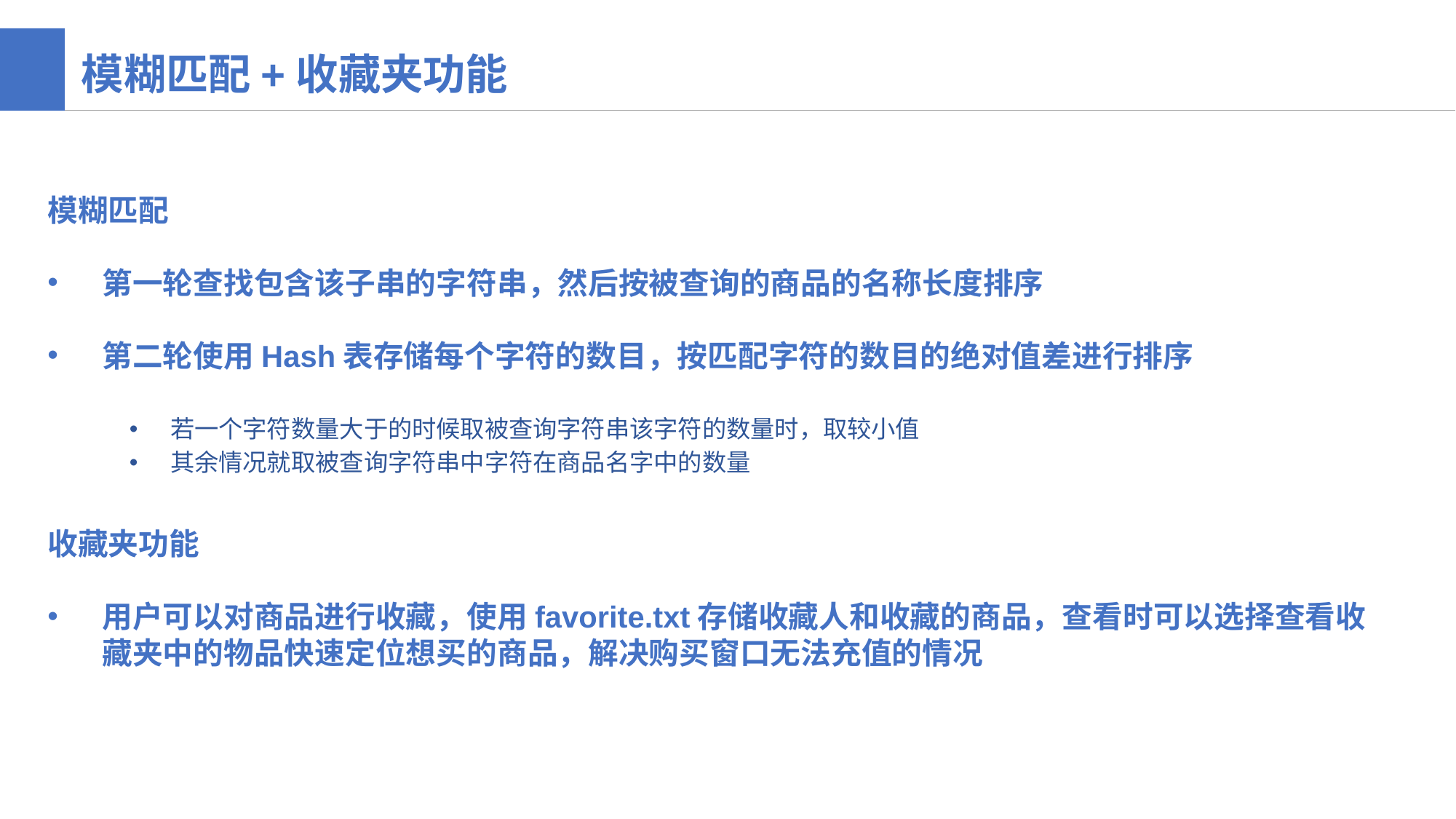

模糊匹配+收藏夹功能

模糊匹配

第一轮查找包含该子串的字符串，然后按被查询的商品的名称长度排序

第二轮使用Hash表存储每个字符的数目，按匹配字符的数目的绝对值差进行排序

若一个字符数量大于的时候取被查询字符串该字符的数量时，取较小值
其余情况就取被查询字符串中字符在商品名字中的数量
收藏夹功能

用户可以对商品进行收藏，使用favorite.txt存储收藏人和收藏的商品，查看时可以选择查看收藏夹中的物品快速定位想买的商品，解决购买窗口无法充值的情况